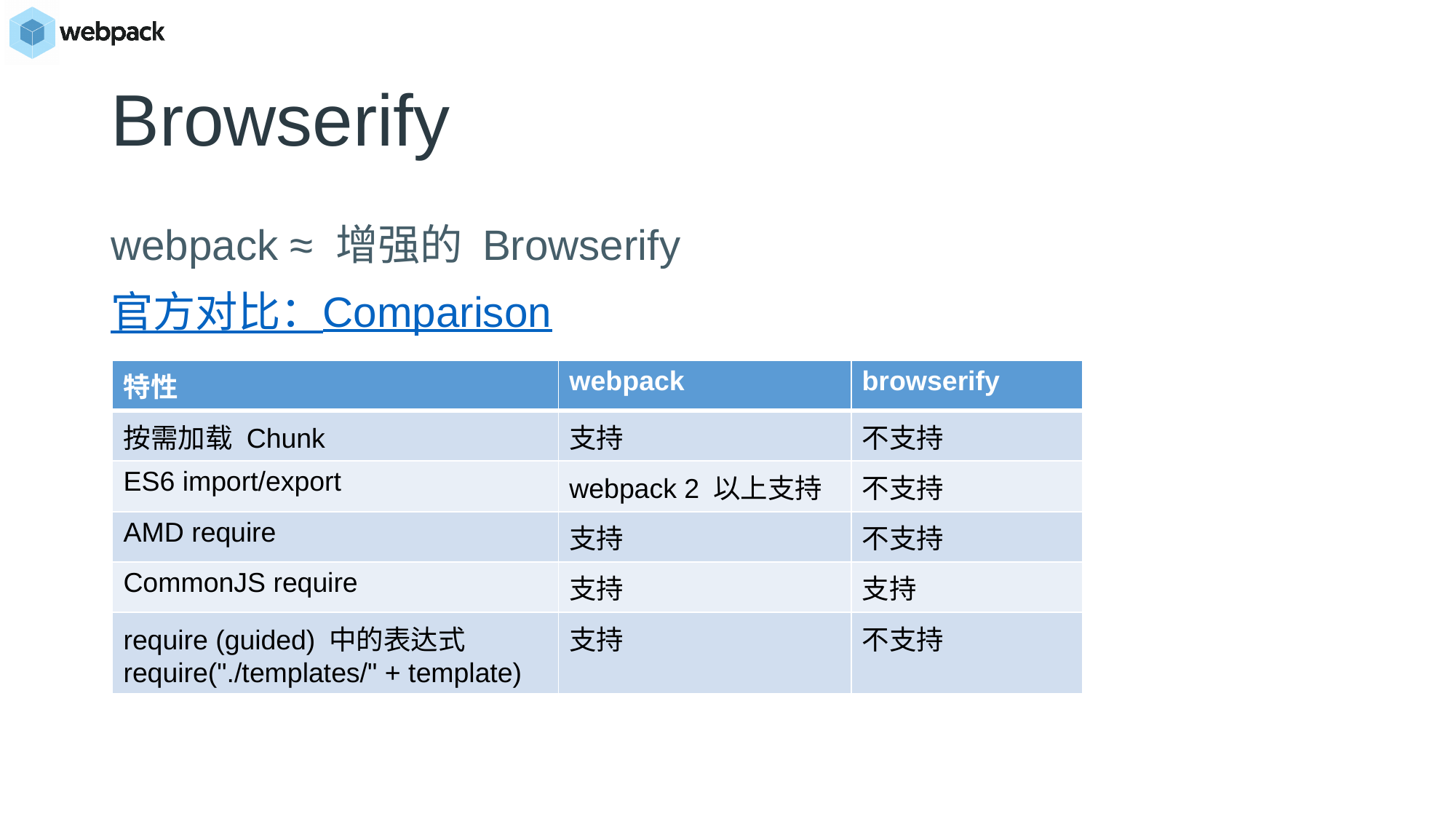

# Browserify
webpack ≈ 增强的 Browserify
官方对比：Comparison

| 特性 | webpack | browserify |
| --- | --- | --- |
| 按需加载 Chunk | 支持 | 不支持 |
| ES6 import/export | webpack 2 以上支持 | 不支持 |
| AMD require | 支持 | 不支持 |
| CommonJS require | 支持 | 支持 |
| require (guided) 中的表达式 require("./templates/" + template) | 支持 | 不支持 |